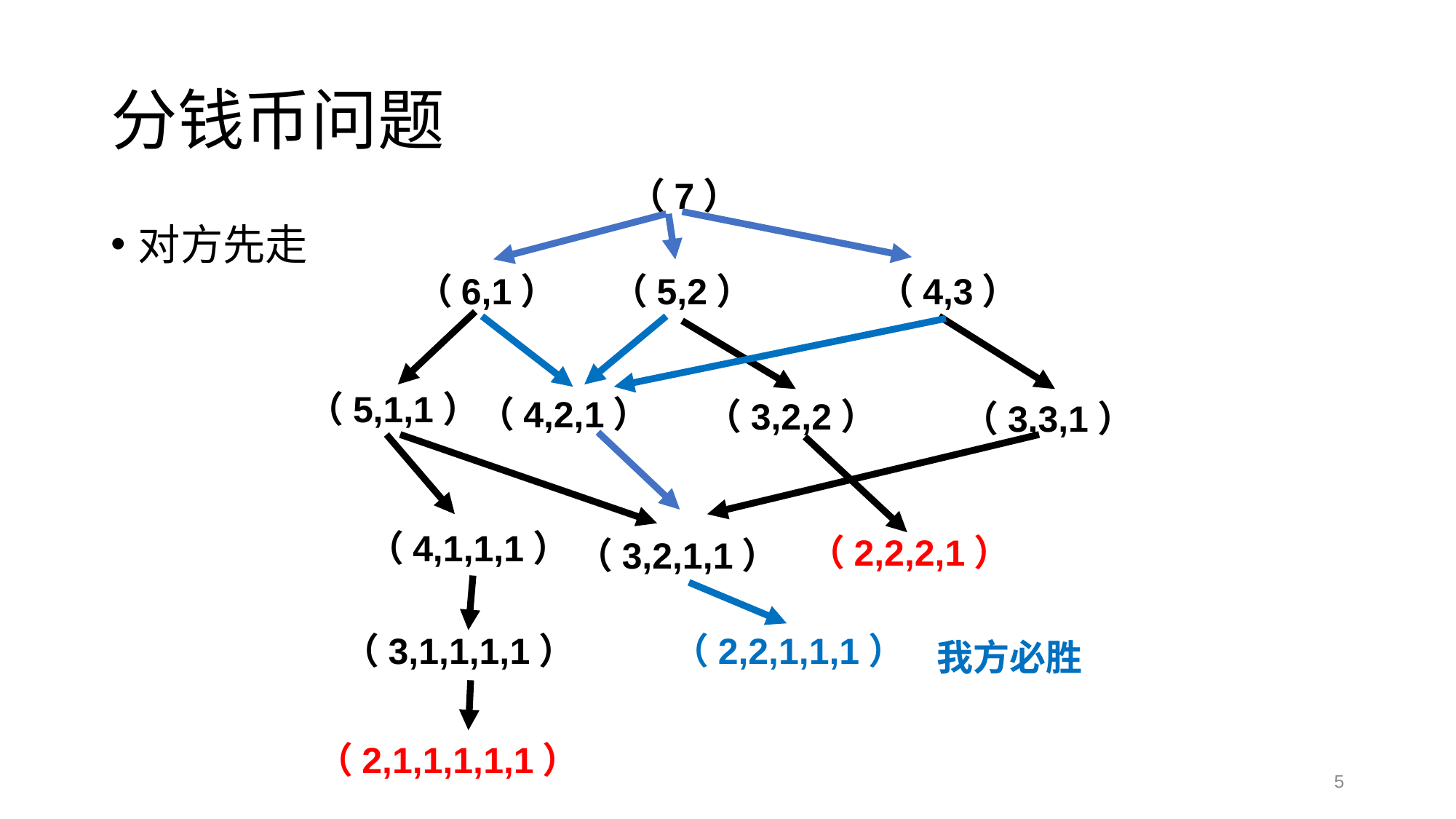

# 分钱币问题
（7）

对方先走
（6,1）
（5,2）
（4,3）

（5,1,1）
（4,2,1）
（3,2,2）
（3,3,1）

（4,1,1,1）
（2,2,2,1）
（3,2,1,1）

（3,1,1,1,1）
（2,2,1,1,1）
我方必胜

（2,1,1,1,1,1）
5